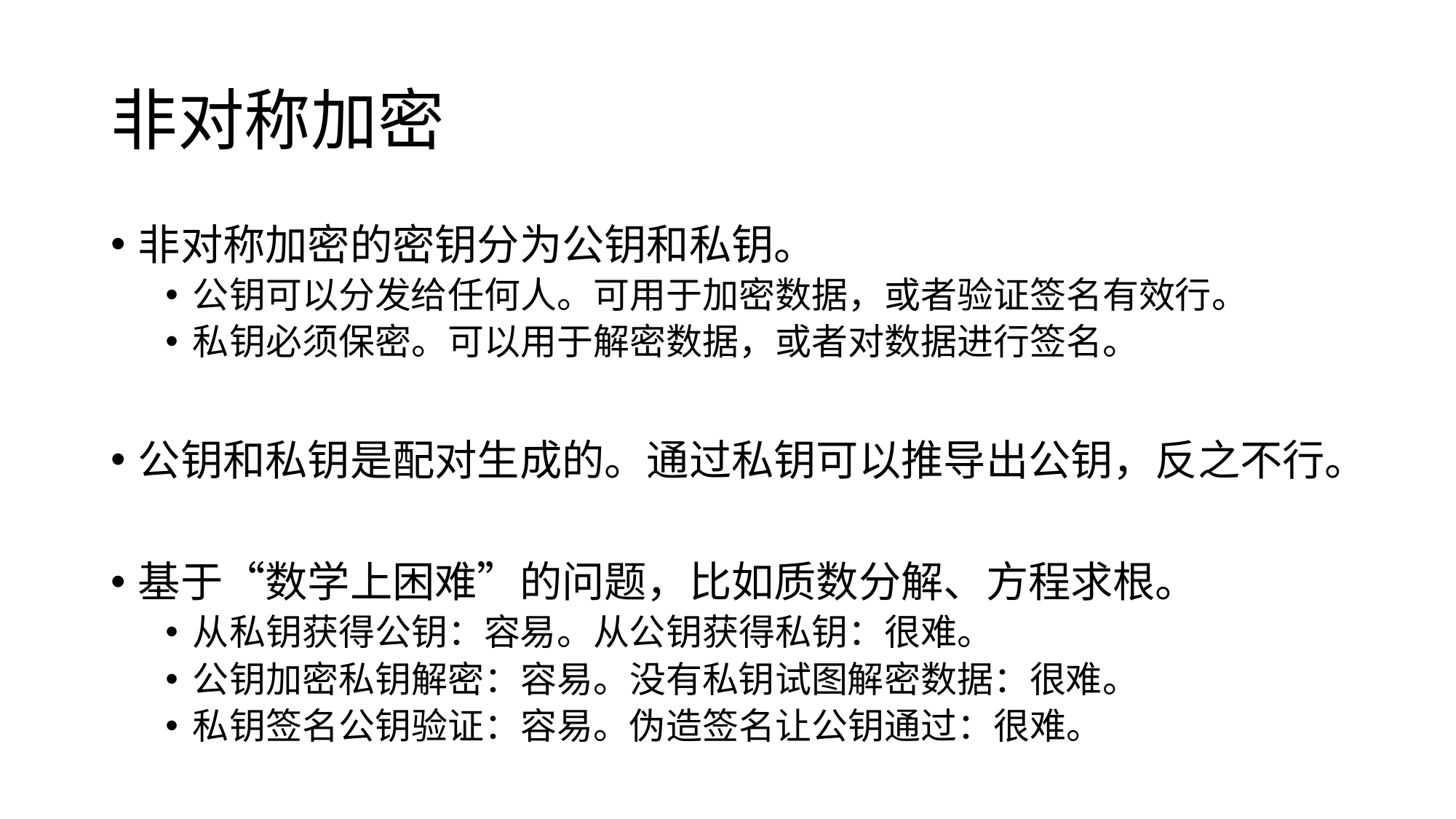

# 非对称加密
非对称加密的密钥分为公钥和私钥。
公钥可以分发给任何人。可用于加密数据，或者验证签名有效行。
私钥必须保密。可以用于解密数据，或者对数据进行签名。

公钥和私钥是配对生成的。通过私钥可以推导出公钥，反之不行。

基于“数学上困难”的问题，比如质数分解、方程求根。
从私钥获得公钥：容易。从公钥获得私钥：很难。
公钥加密私钥解密：容易。没有私钥试图解密数据：很难。
私钥签名公钥验证：容易。伪造签名让公钥通过：很难。